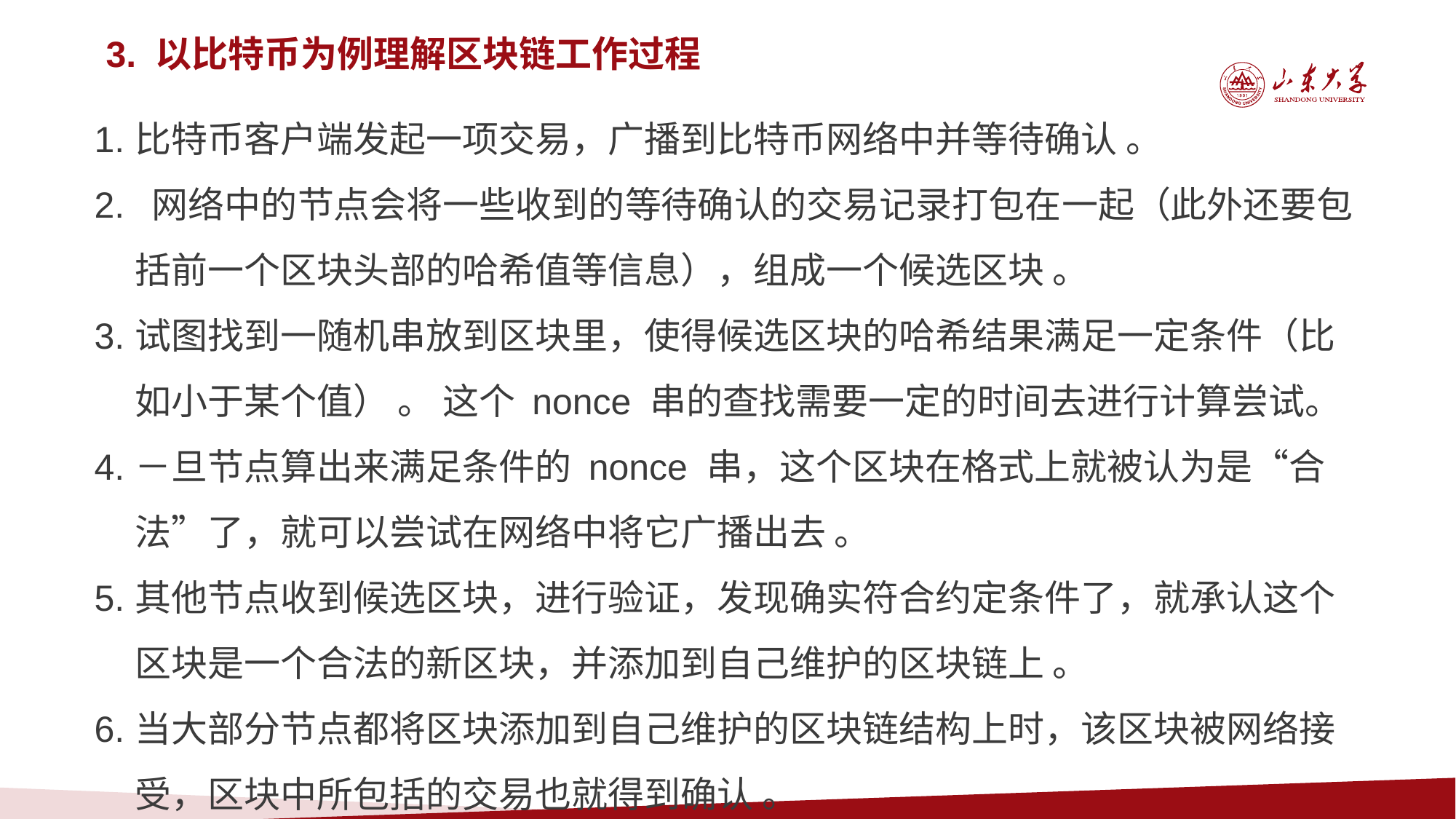

3. 以比特币为例理解区块链工作过程
比特币客户端发起一项交易，广播到比特币网络中并等待确认 。
 网络中的节点会将一些收到的等待确认的交易记录打包在一起（此外还要包括前一个区块头部的哈希值等信息），组成一个候选区块 。
试图找到一随机串放到区块里，使得候选区块的哈希结果满足一定条件（比如小于某个值） 。 这个 nonce 串的查找需要一定的时间去进行计算尝试。
－旦节点算出来满足条件的 nonce 串，这个区块在格式上就被认为是“合法”了，就可以尝试在网络中将它广播出去 。
其他节点收到候选区块，进行验证，发现确实符合约定条件了，就承认这个区块是一个合法的新区块，并添加到自己维护的区块链上 。
当大部分节点都将区块添加到自己维护的区块链结构上时，该区块被网络接受，区块中所包括的交易也就得到确认 。